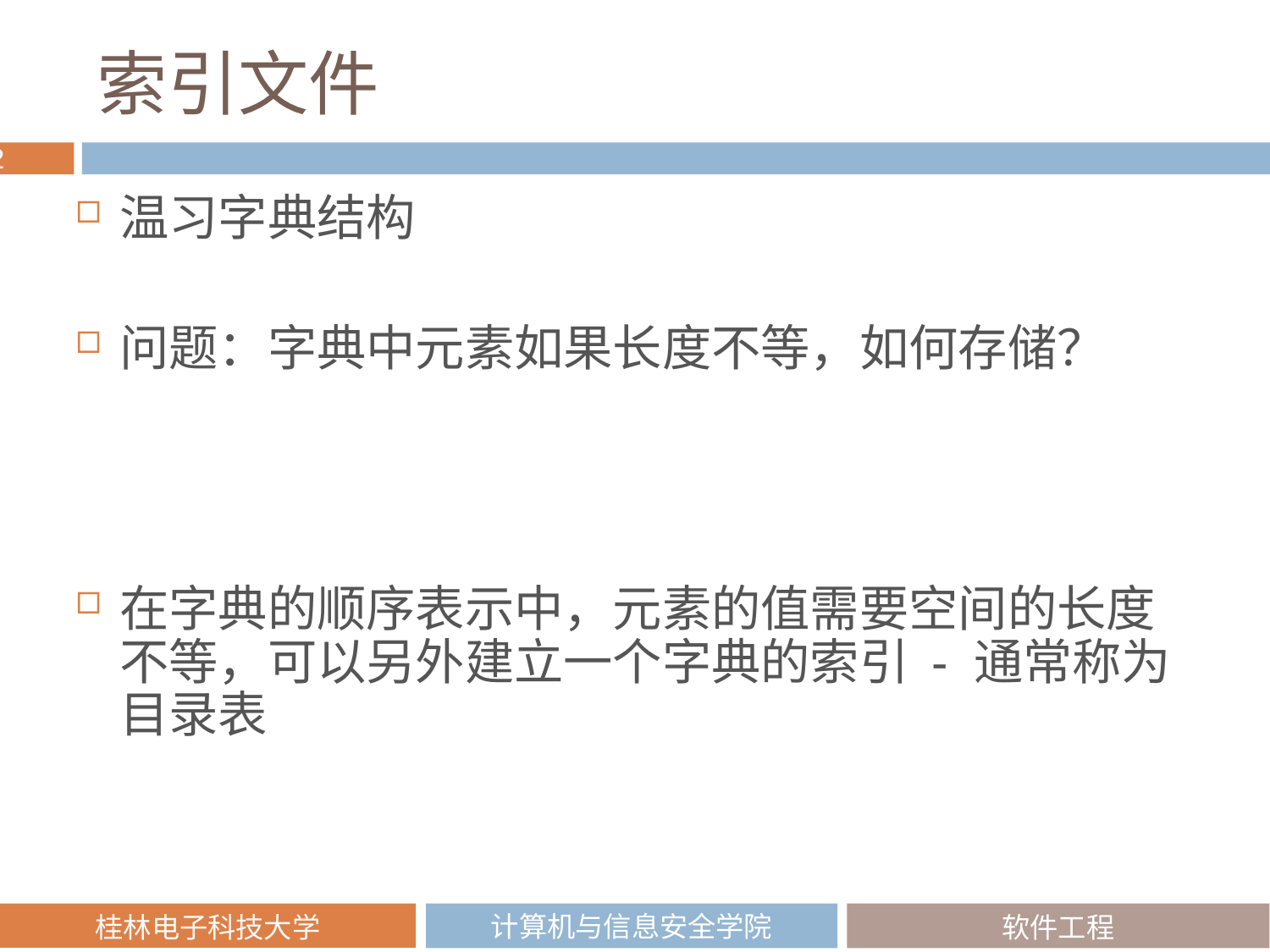

# 索引文件
温习字典结构

问题：字典中元素如果长度不等，如何存储？

在字典的顺序表示中，元素的值需要空间的长度不等，可以另外建立一个字典的索引 - 通常称为目录表